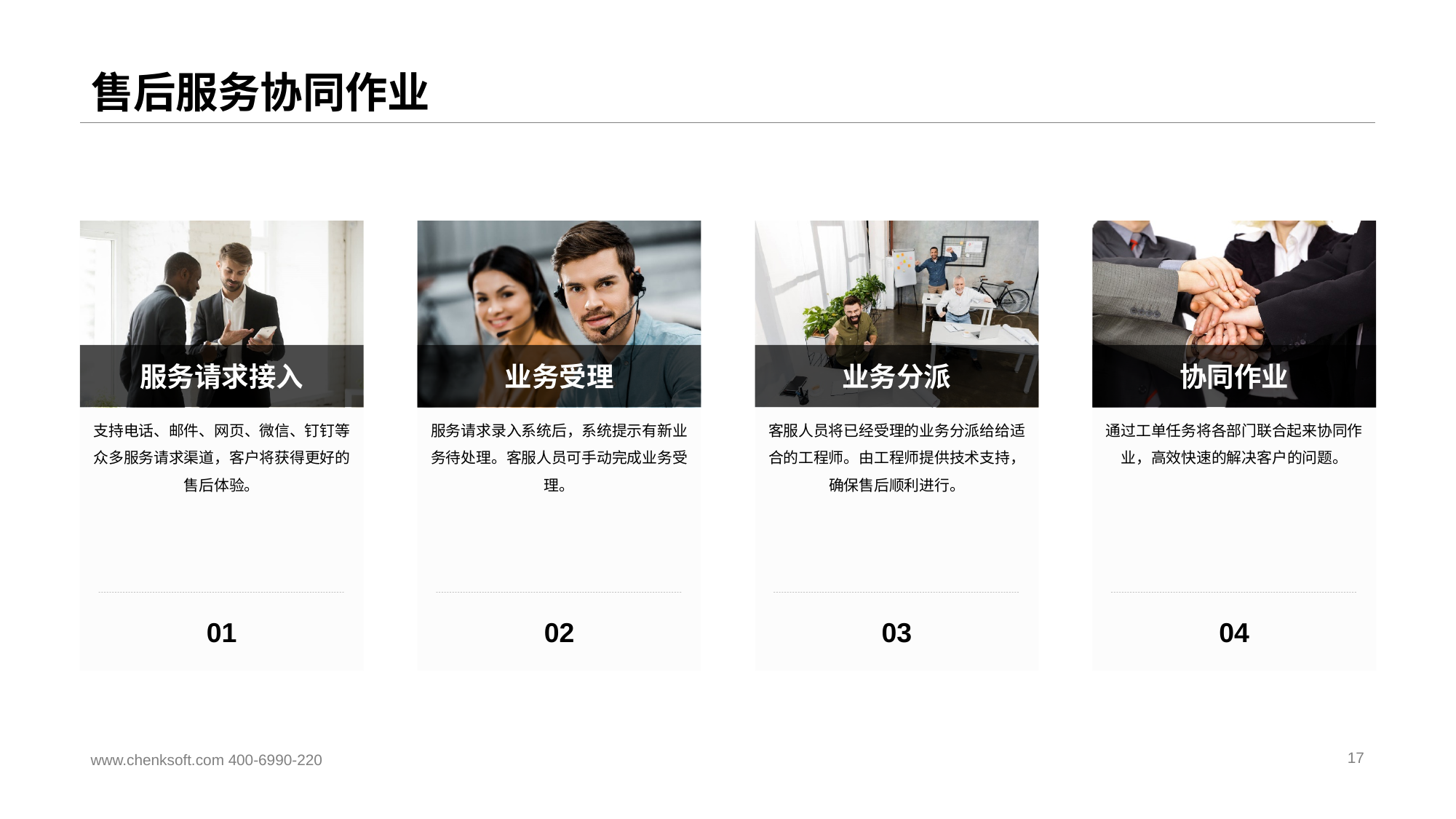

# 售后服务协同作业

服务请求接入
支持电话、邮件、网页、微信、钉钉等众多服务请求渠道，客户将获得更好的售后体验。
01

业务受理
服务请求录入系统后，系统提示有新业务待处理。客服人员可手动完成业务受理。
02

业务分派
客服人员将已经受理的业务分派给给适合的工程师。由工程师提供技术支持，确保售后顺利进行。
03

协同作业
通过工单任务将各部门联合起来协同作业，高效快速的解决客户的问题。
04
www.chenksoft.com 400-6990-220
17